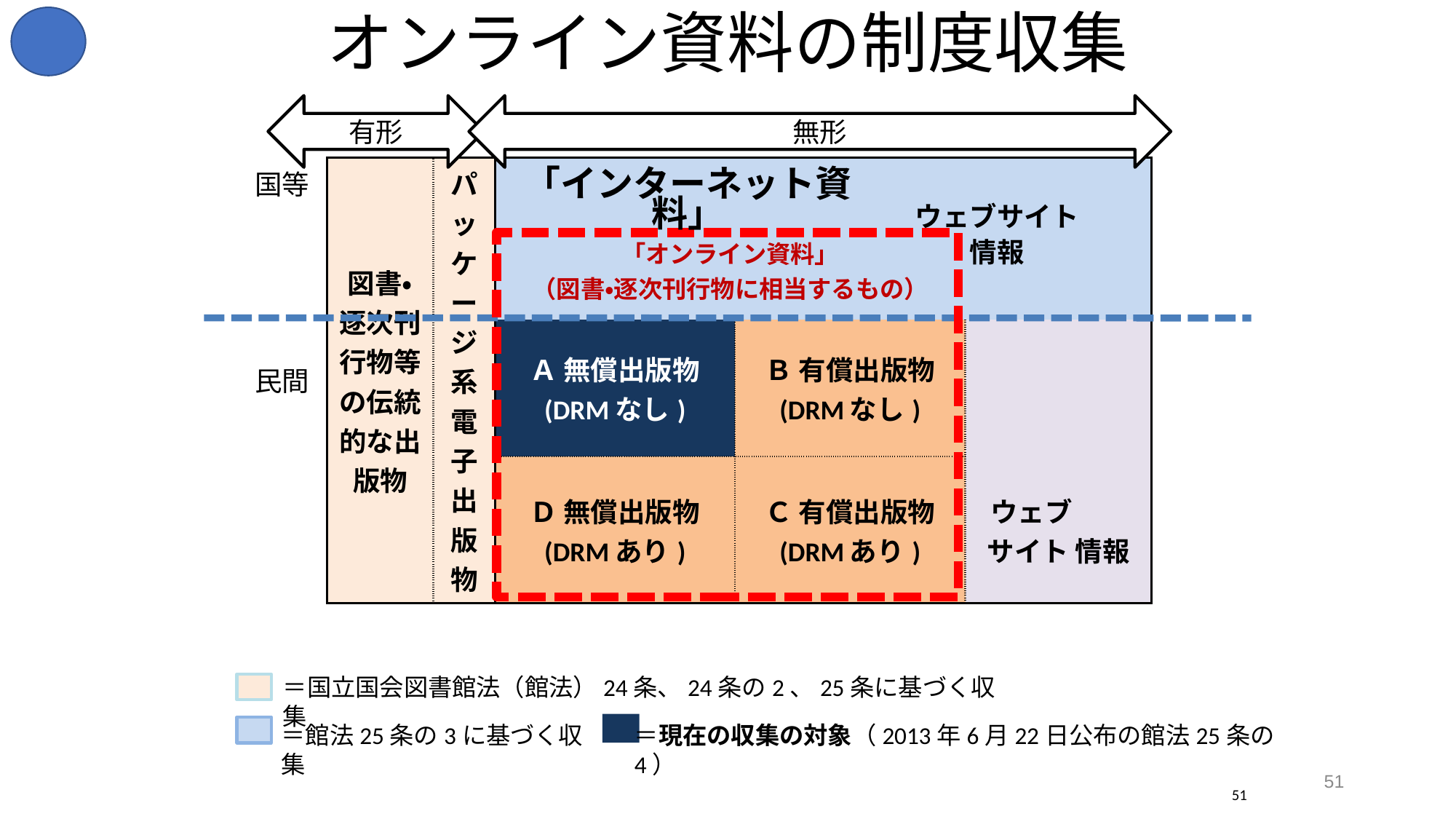

# オンライン資料の制度収集

|  |  |  |  |  |  |  |
| --- | --- | --- | --- | --- | --- | --- |
| 国等 | 図書・逐次刊行物等 の伝統的な出版物 | パッケージ系電子出版物 |  |  |  |  |
|  |  |  | 「オンライン資料」 （図書・逐次刊行物に相当するもの） |  |  |  |
|  |  |  | Ａ 無償出版物 (DRMなし) | Ｂ 有償出版物 (DRMなし) | ウェブ サイト 情報 |  |
| 民間 |  |  |  |  |  |  |
|  |  |  | Ｄ 無償出版物 (DRMあり) | Ｃ 有償出版物 (DRMあり) |  |  |
|  |  |  |  |  |  |  |
|  |  |  |  |  |  |  |
有形
無形
「インターネット資料」
ウェブサイト
情報

＝国立国会図書館法（館法）24条、24条の2、25条に基づく収集

＝館法25条の3に基づく収集
＝現在の収集の対象（2013年6月22日公布の館法25条の4）

51
51